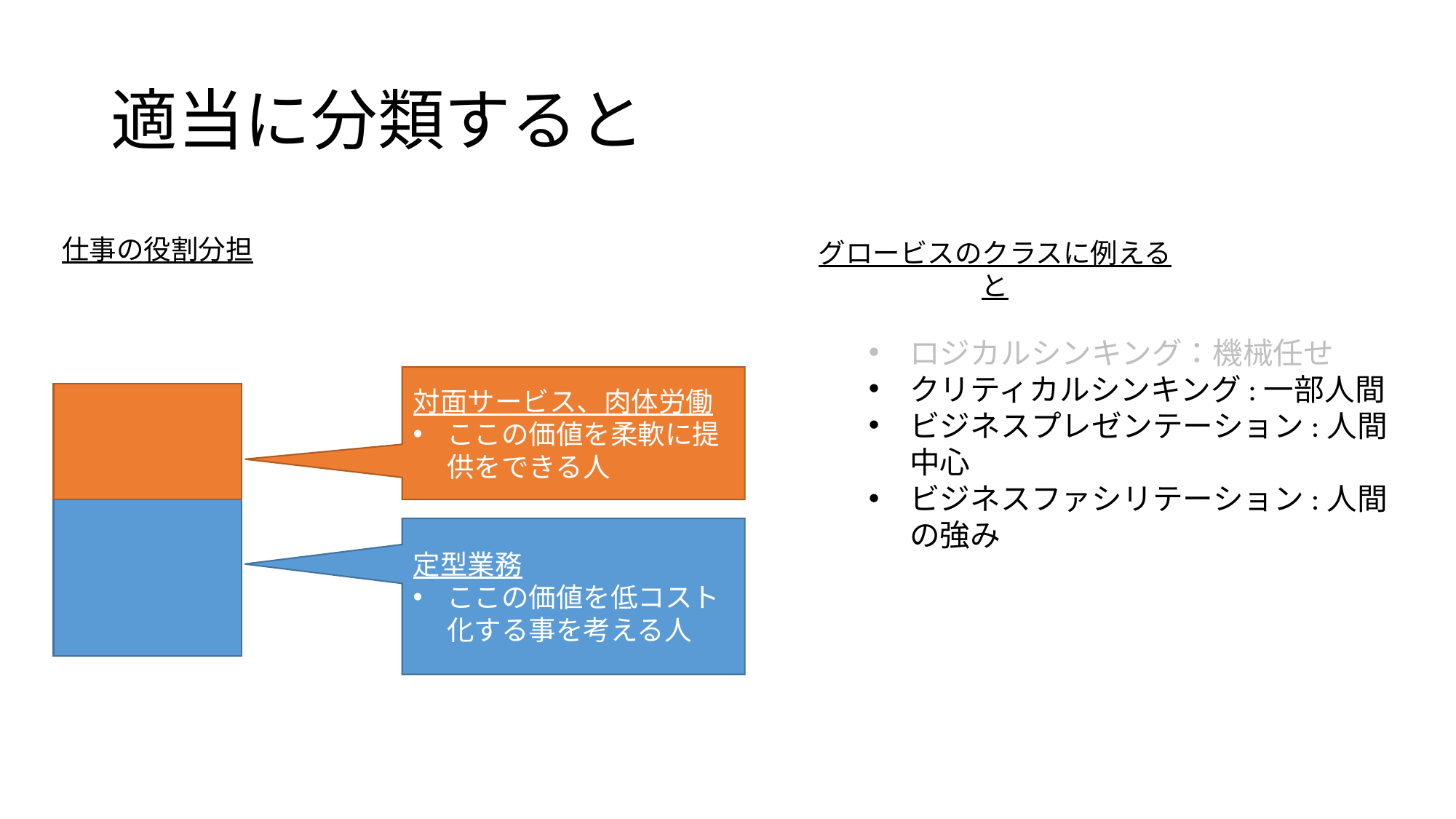

# 適当に分類すると
仕事の役割分担
グロービスのクラスに例えると
ロジカルシンキング：機械任せ
クリティカルシンキング:一部人間
ビジネスプレゼンテーション:人間中心
ビジネスファシリテーション:人間の強み
対面サービス、肉体労働
ここの価値を柔軟に提供をできる人

定型業務
ここの価値を低コスト化する事を考える人